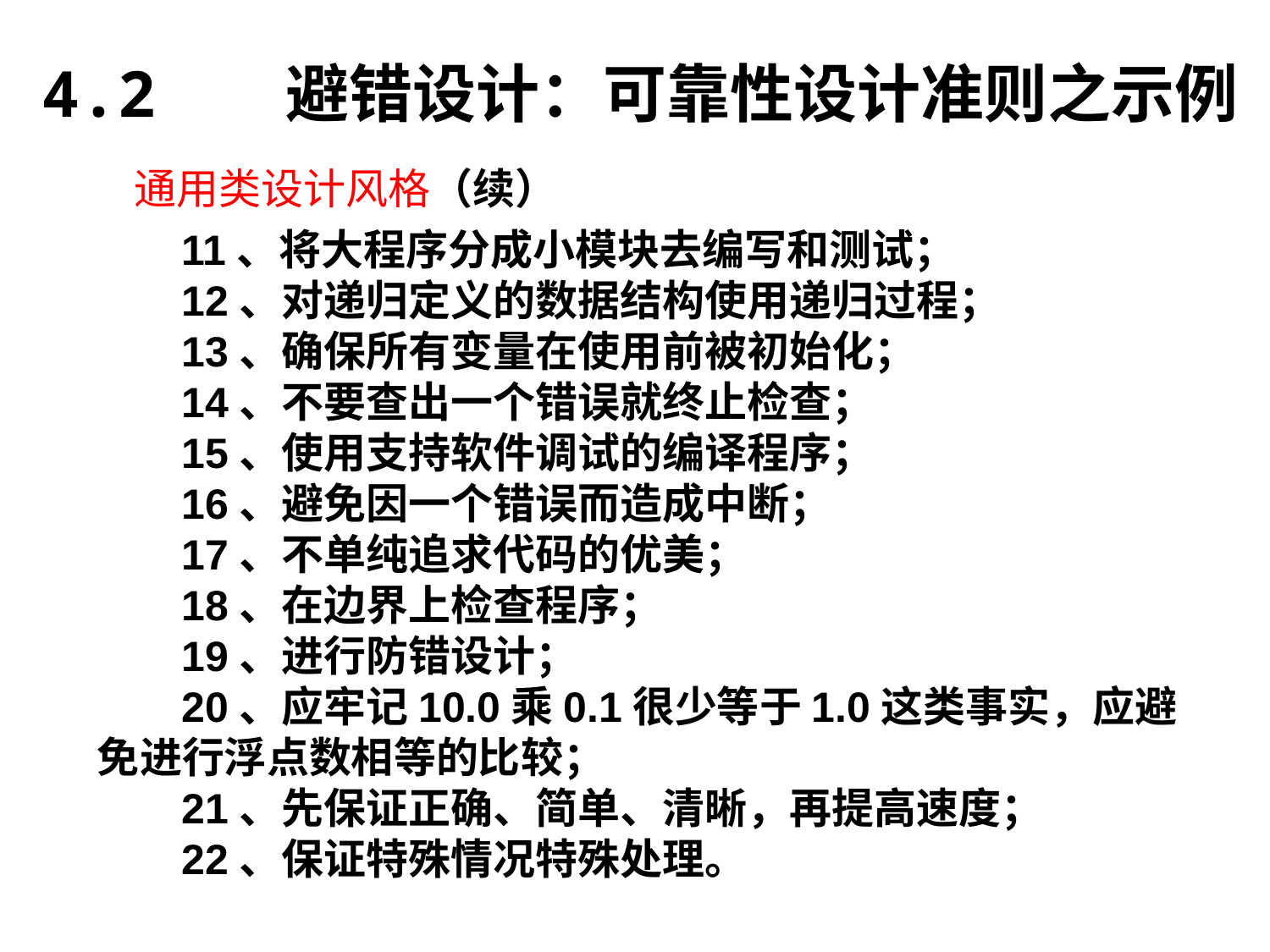

4.2   避错设计：可靠性设计准则之示例
通用类设计风格（续）
    11、将大程序分成小模块去编写和测试；
    12、对递归定义的数据结构使用递归过程；
    13、确保所有变量在使用前被初始化；
    14、不要查出一个错误就终止检查；
    15、使用支持软件调试的编译程序；
    16、避免因一个错误而造成中断；
    17、不单纯追求代码的优美；
    18、在边界上检查程序；
    19、进行防错设计；
    20、应牢记10.0乘0.1很少等于1.0这类事实，应避免进行浮点数相等的比较；
    21、先保证正确、简单、清晰，再提高速度；
    22、保证特殊情况特殊处理。